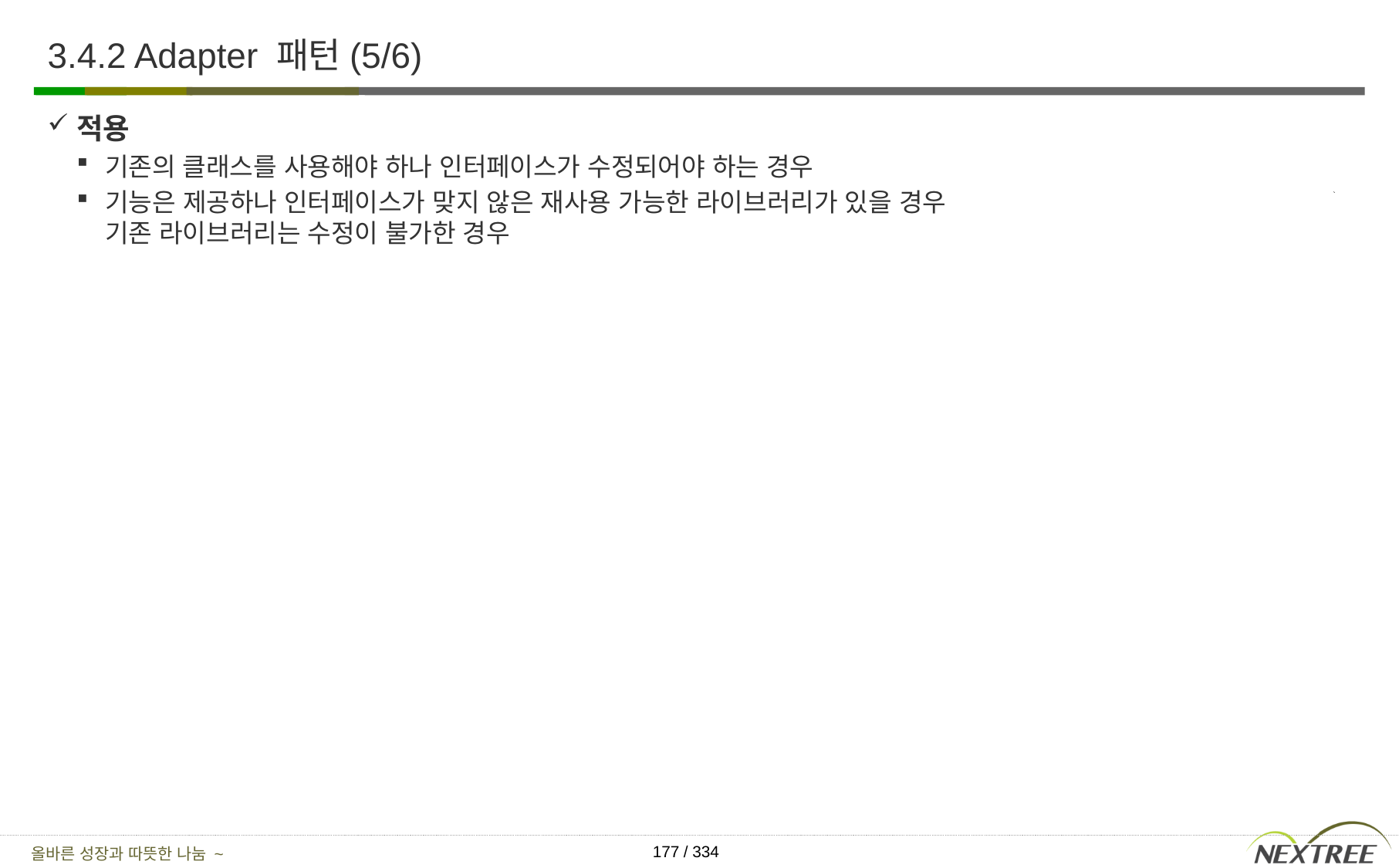

# 3.4.2 Adapter 패턴(5/6)
적용
기존의 클래스를 사용해야 하나 인터페이스가 수정되어야 하는 경우
기능은 제공하나 인터페이스가 맞지 않은 재사용 가능한 라이브러리가 있을 경우
기존 라이브러리는 수정이 불가한 경우